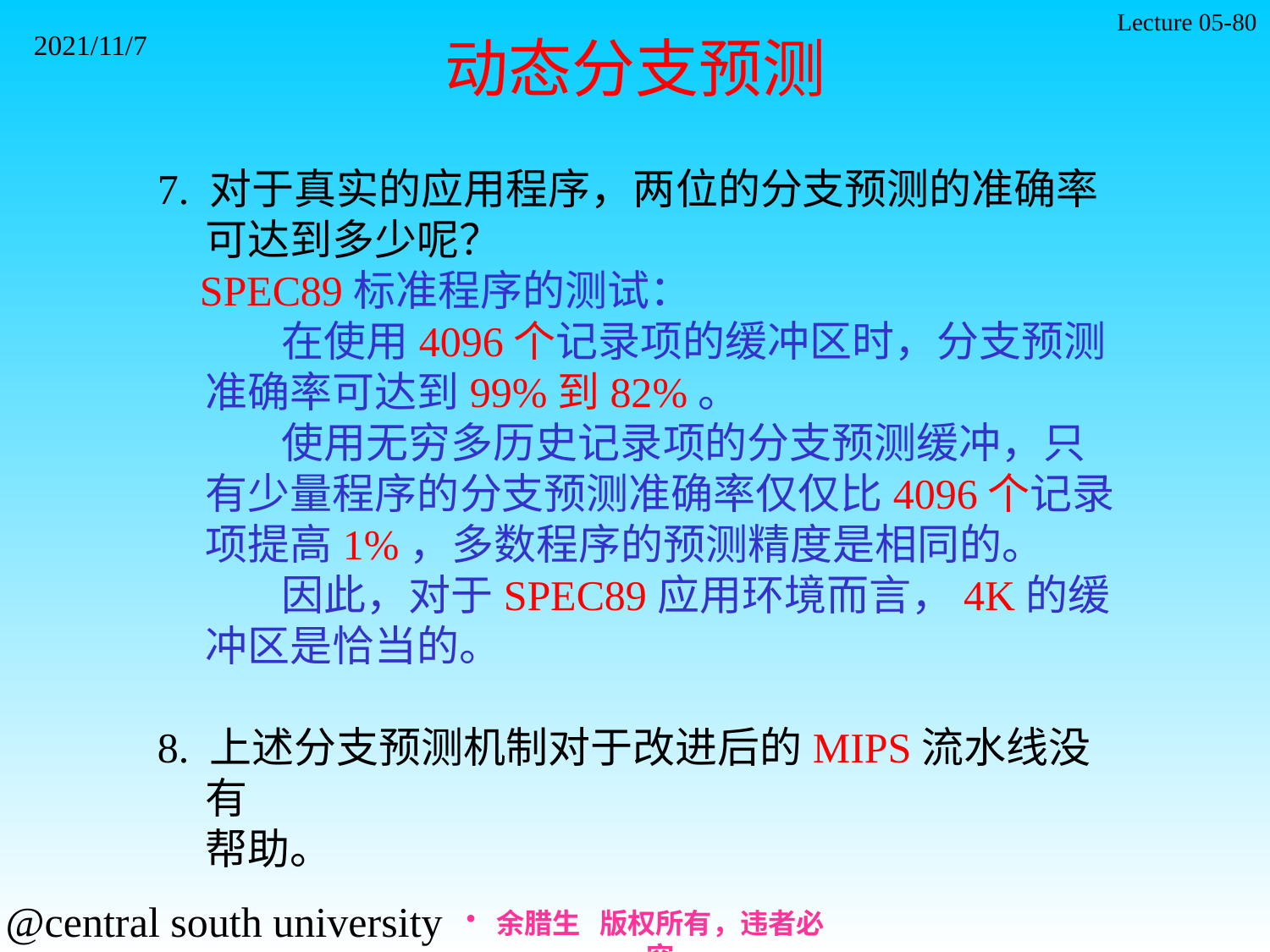

Lecture 05-80
2021/11/7
动态分支预测

7. 对于真实的应用程序，两位的分支预测的准确率
    可达到多少呢？
    SPEC89标准程序的测试：
            在使用4096个记录项的缓冲区时，分支预测
    准确率可达到99%到82%。
            使用无穷多历史记录项的分支预测缓冲，只
    有少量程序的分支预测准确率仅仅比4096个记录
    项提高1%，多数程序的预测精度是相同的。
            因此，对于SPEC89应用环境而言，4K的缓
    冲区是恰当的。

8. 上述分支预测机制对于改进后的MIPS流水线没有
    帮助。

余腊生   版权所有，违者必究